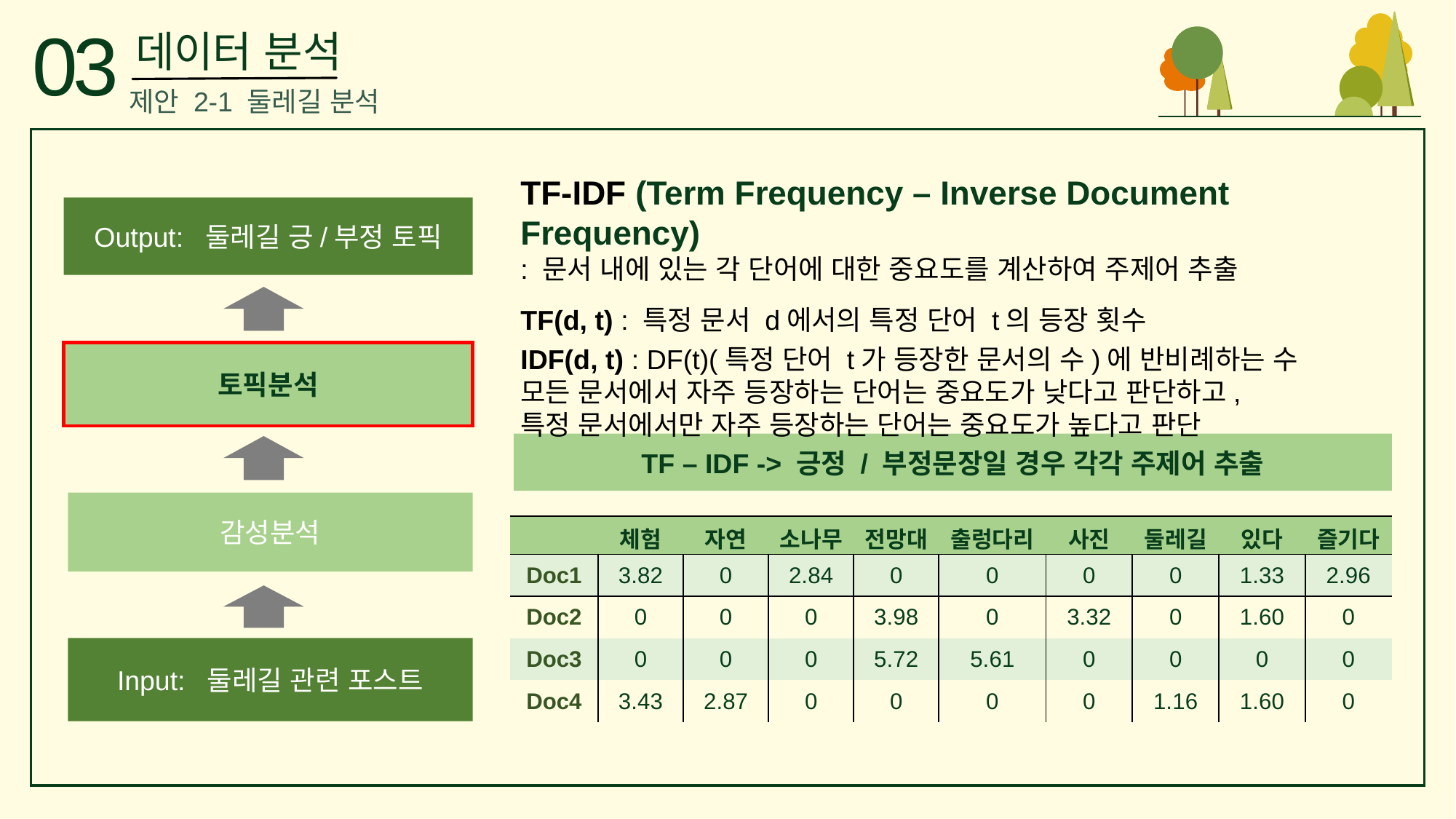

03

데이터 분석
제안 2-1 둘레길 분석

TF-IDF (Term Frequency – Inverse Document Frequency)
: 문서 내에 있는 각 단어에 대한 중요도를 계산하여 주제어 추출

TF(d, t) : 특정 문서 d에서의 특정 단어 t의 등장 횟수
IDF(d, t) : DF(t)(특정 단어 t가 등장한 문서의 수)에 반비례하는 수
모든 문서에서 자주 등장하는 단어는 중요도가 낮다고 판단하고,
특정 문서에서만 자주 등장하는 단어는 중요도가 높다고 판단
Output:  둘레길 긍/부정 토픽

토픽분석

TF – IDF -> 긍정 / 부정문장일 경우 각각 주제어 추출
감성분석
|  | 체험 | 자연 | 소나무 | 전망대 | 출렁다리 | 사진 | 둘레길 | 있다 | 즐기다 |
| --- | --- | --- | --- | --- | --- | --- | --- | --- | --- |
| Doc1 | 3.82 | 0 | 2.84 | 0 | 0 | 0 | 0 | 1.33 | 2.96 |
| Doc2 | 0 | 0 | 0 | 3.98 | 0 | 3.32 | 0 | 1.60 | 0 |
| Doc3 | 0 | 0 | 0 | 5.72 | 5.61 | 0 | 0 | 0 | 0 |
| Doc4 | 3.43 | 2.87 | 0 | 0 | 0 | 0 | 1.16 | 1.60 | 0 |

Input:  둘레길 관련 포스트